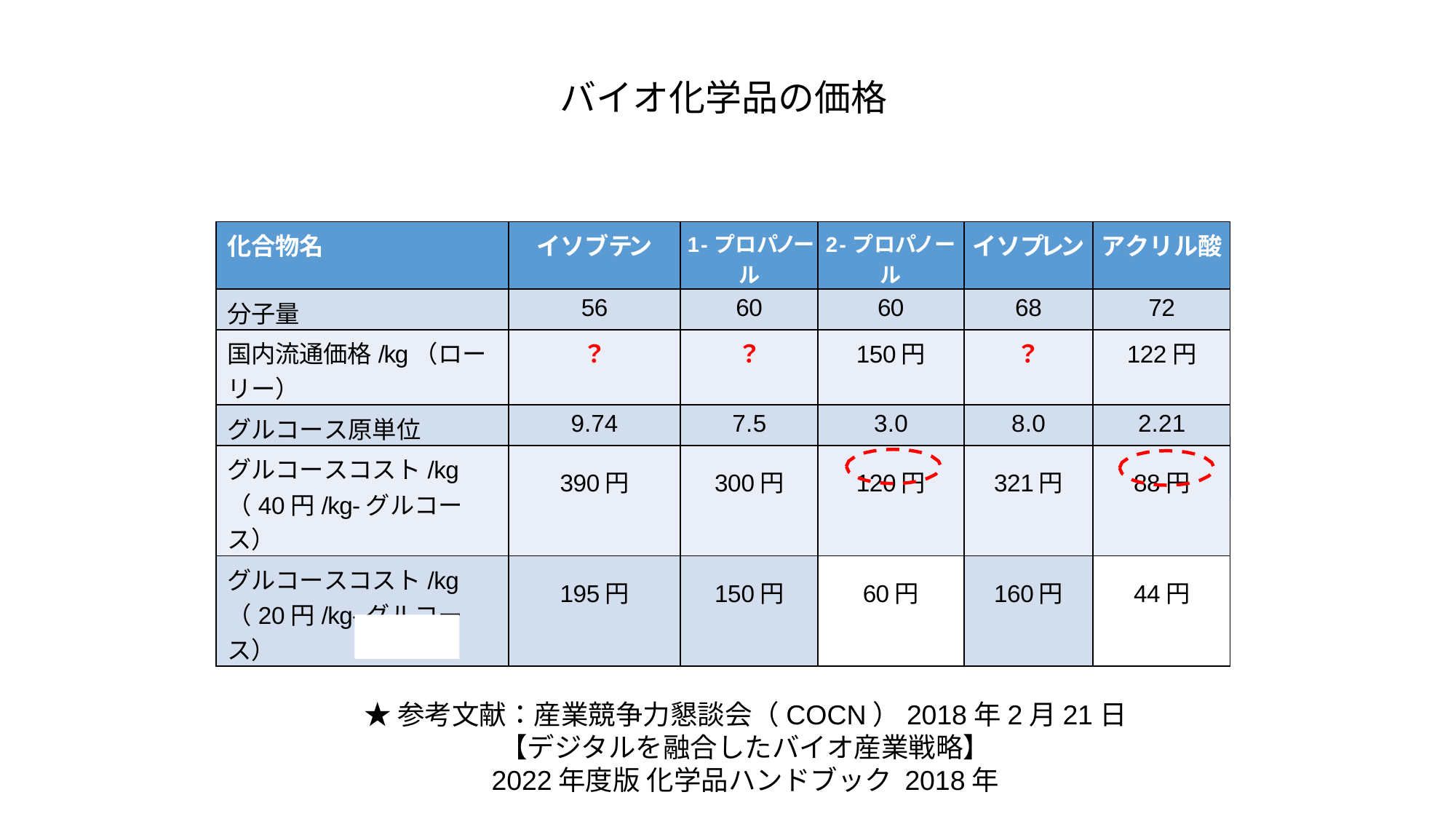

バイオ化学品の価格
| 化合物名 | イソブテン | 1-プロパノール | 2-プロパノール | イソプレン | アクリル酸 |
| --- | --- | --- | --- | --- | --- |
| 分子量 | 56 | 60 | 60 | 68 | 72 |
| 国内流通価格/kg（ローリー） | ？ | ？ | 150円 | ？ | 122円 |
| グルコース原単位 | 9.74 | 7.5 | 3.0 | 8.0 | 2.21 |
| グルコースコスト/kg （40円/kg-グルコース） | 390円 | 300円 | 120円 | 321円 | 88円 |
| グルコースコスト/kg （20円/kg-グルコース） | 195円 | 150円 | 60円 | 160円 | 44円 |

原料費
★参考文献：産業競争力懇談会（COCN）2018年2月21日
【デジタルを融合したバイオ産業戦略】
2022年度版 化学品ハンドブック 2018年